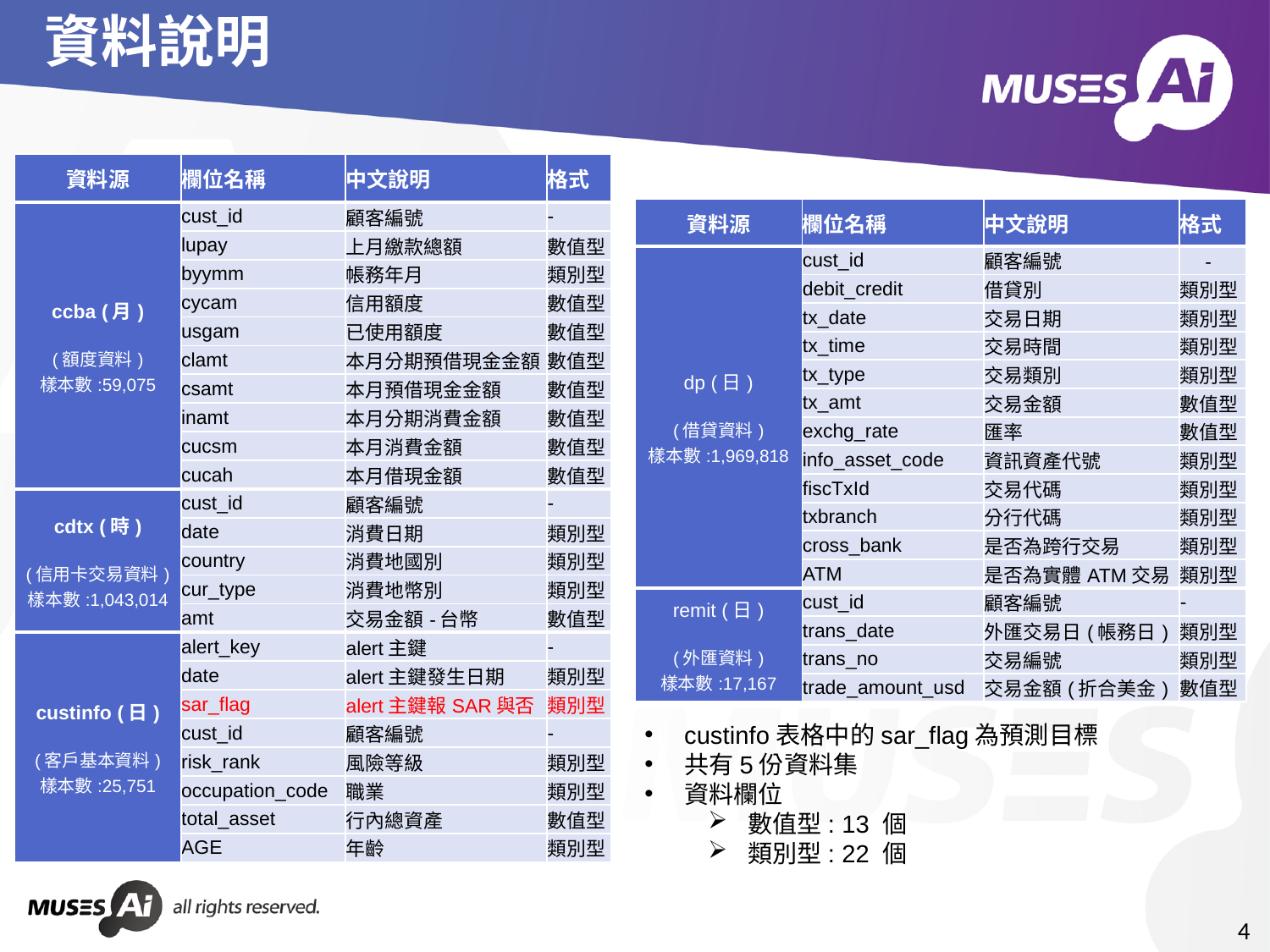

# 資料說明
| 資料源 | 欄位名稱 | 中文說明 | 格式 |
| --- | --- | --- | --- |
| ccba (月) (額度資料) 樣本數:59,075 | cust\_id | 顧客編號 | - |
|  | lupay | 上月繳款總額 | 數值型 |
|  | byymm | 帳務年月 | 類別型 |
|  | cycam | 信用額度 | 數值型 |
|  | usgam | 已使用額度 | 數值型 |
|  | clamt | 本月分期預借現金金額 | 數值型 |
|  | csamt | 本月預借現金金額 | 數值型 |
|  | inamt | 本月分期消費金額 | 數值型 |
|  | cucsm | 本月消費金額 | 數值型 |
|  | cucah | 本月借現金額 | 數值型 |
| cdtx (時) (信用卡交易資料) 樣本數:1,043,014 | cust\_id | 顧客編號 | - |
|  | date | 消費日期 | 類別型 |
|  | country | 消費地國別 | 類別型 |
|  | cur\_type | 消費地幣別 | 類別型 |
|  | amt | 交易金額-台幣 | 數值型 |
| custinfo (日) (客戶基本資料) 樣本數:25,751 | alert\_key | alert主鍵 | - |
|  | date | alert主鍵發生日期 | 類別型 |
|  | sar\_flag | alert主鍵報SAR與否 | 類別型 |
|  | cust\_id | 顧客編號 | - |
|  | risk\_rank | 風險等級 | 類別型 |
|  | occupation\_code | 職業 | 類別型 |
|  | total\_asset | 行內總資產 | 數值型 |
|  | AGE | 年齡 | 類別型 |
| 資料源 | 欄位名稱 | 中文說明 | 格式 |
| --- | --- | --- | --- |
| dp (日) (借貸資料) 樣本數:1,969,818 | cust\_id | 顧客編號 | - |
|  | debit\_credit | 借貸別 | 類別型 |
|  | tx\_date | 交易日期 | 類別型 |
|  | tx\_time | 交易時間 | 類別型 |
|  | tx\_type | 交易類別 | 類別型 |
|  | tx\_amt | 交易金額 | 數值型 |
|  | exchg\_rate | 匯率 | 數值型 |
|  | info\_asset\_code | 資訊資產代號 | 類別型 |
|  | fiscTxId | 交易代碼 | 類別型 |
|  | txbranch | 分行代碼 | 類別型 |
|  | cross\_bank | 是否為跨行交易 | 類別型 |
|  | ATM | 是否為實體ATM交易 | 類別型 |
| remit (日) (外匯資料) 樣本數:17,167 | cust\_id | 顧客編號 | - |
|  | trans\_date | 外匯交易日(帳務日) | 類別型 |
|  | trans\_no | 交易編號 | 類別型 |
|  | trade\_amount\_usd | 交易金額(折合美金) | 數值型 |
custinfo表格中的sar_flag為預測目標
共有5份資料集
資料欄位
數值型: 13 個
類別型: 22 個
4